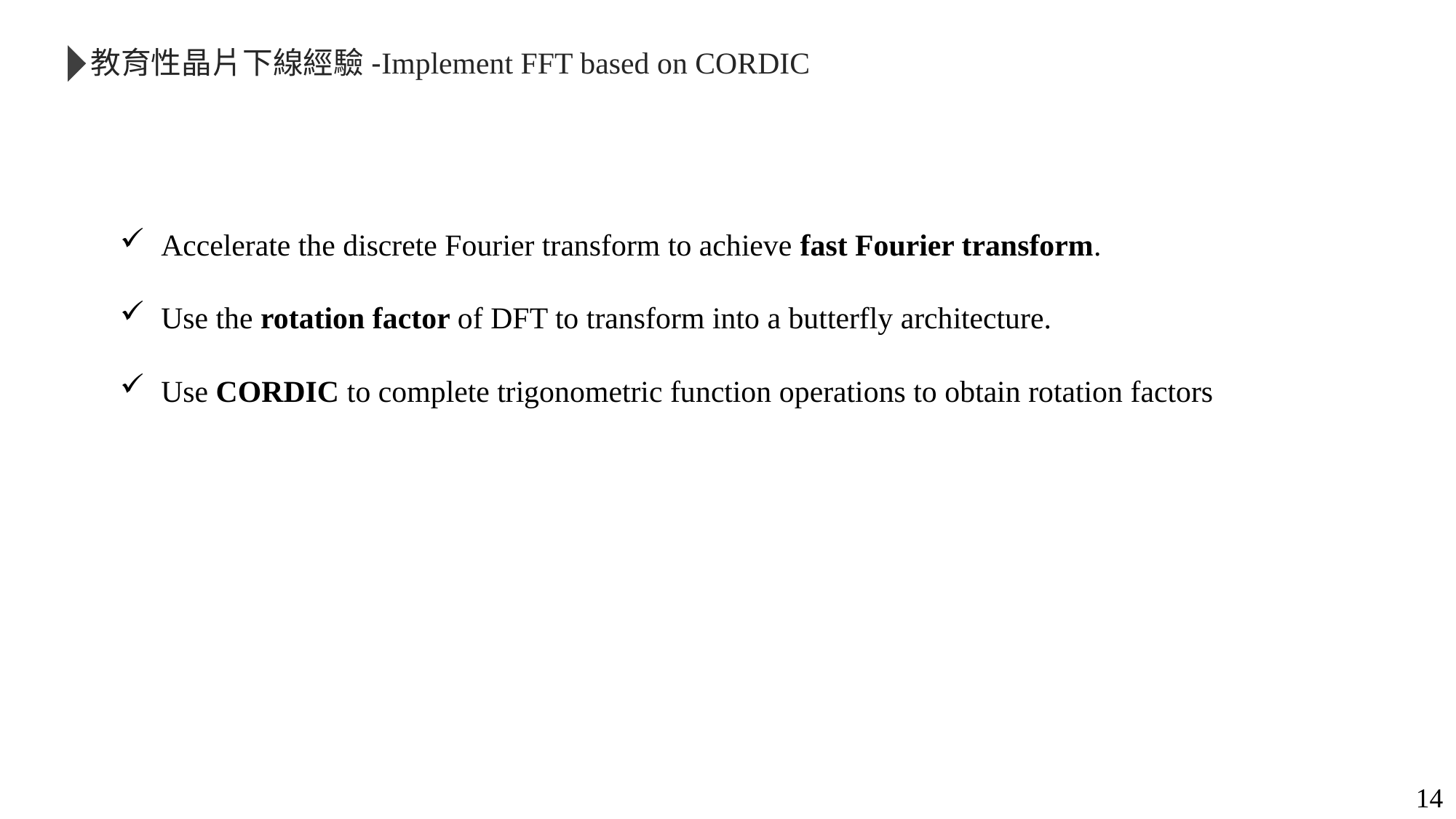

教育性晶片下線經驗-Implement FFT based on CORDIC

Accelerate the discrete Fourier transform to achieve fast Fourier transform.
Use the rotation factor of DFT to transform into a butterfly architecture.
Use CORDIC to complete trigonometric function operations to obtain rotation factors

14